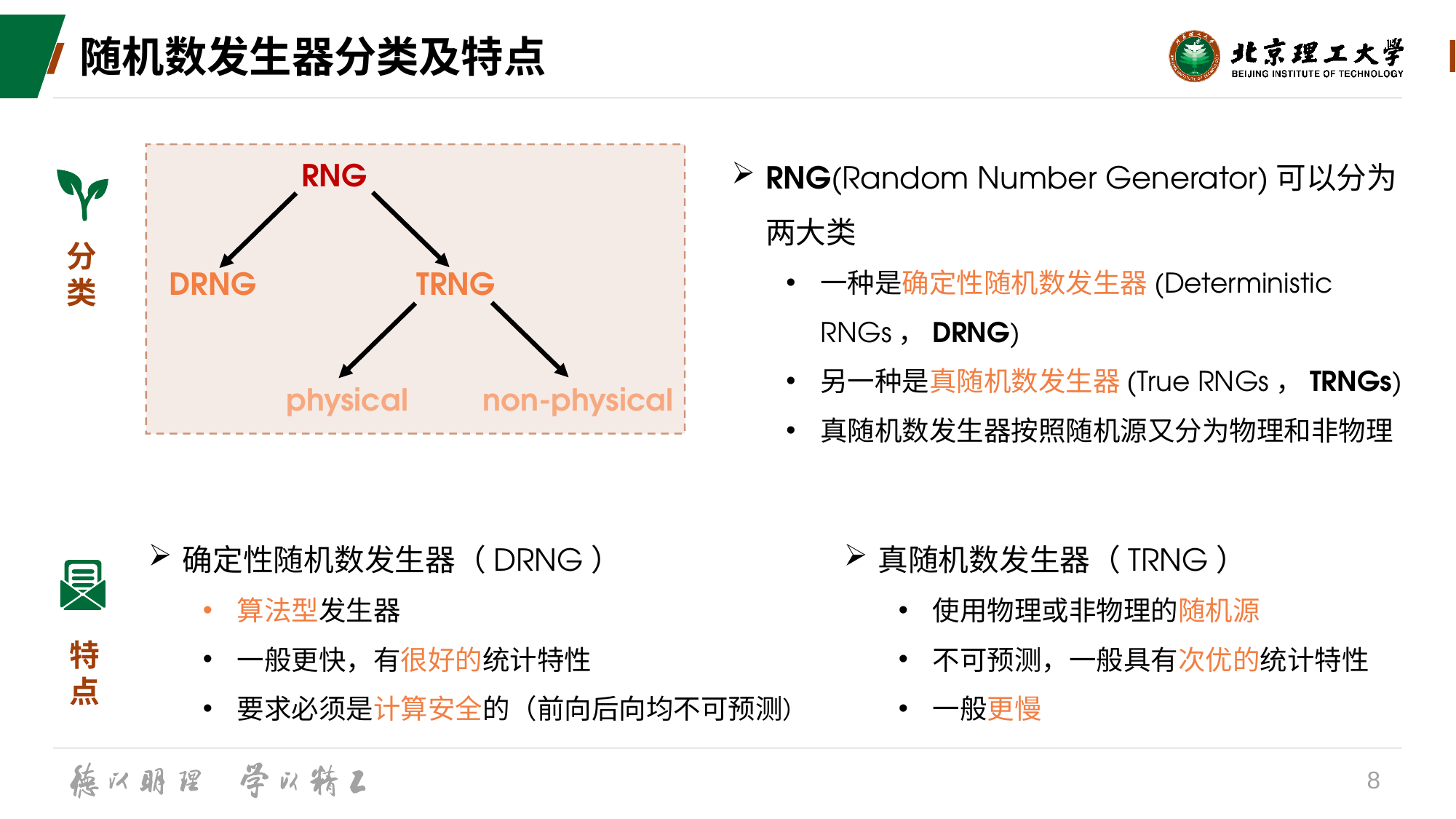

# 随机数发生器分类及特点
RNG(Random Number Generator)可以分为两大类
一种是确定性随机数发生器(Deterministic RNGs，DRNG)
另一种是真随机数发生器(True RNGs，TRNGs)
真随机数发生器按照随机源又分为物理和非物理
RNG
DRNG
TRNG
physical
non-physical

分类
确定性随机数发生器（DRNG）
算法型发生器
一般更快，有很好的统计特性
要求必须是计算安全的（前向后向均不可预测）

真随机数发生器（TRNG）
使用物理或非物理的随机源
不可预测，一般具有次优的统计特性
一般更慢

特点